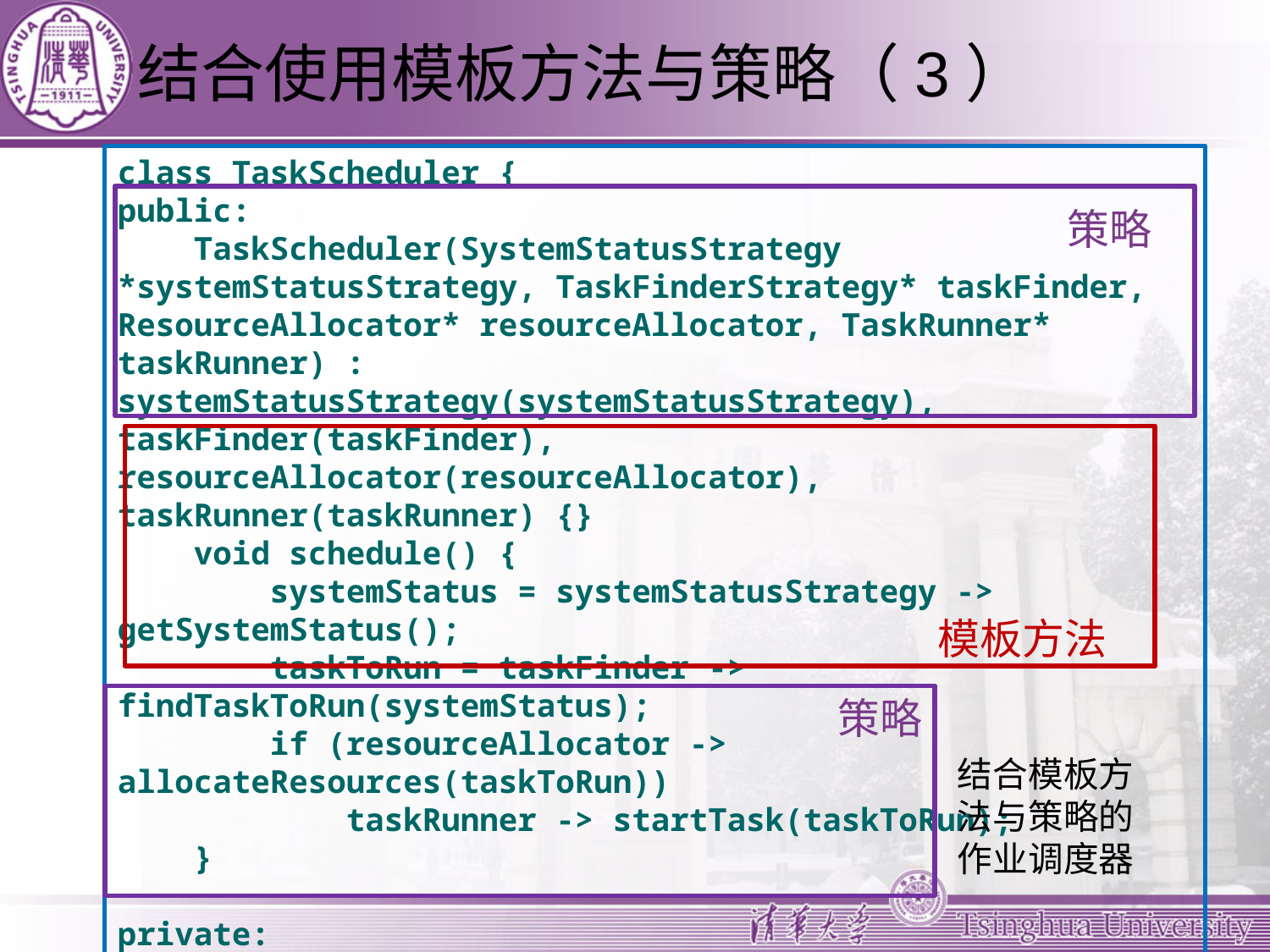

# 结合使用模板方法与策略（3）
class TaskScheduler {
public:
    TaskScheduler(SystemStatusStrategy *systemStatusStrategy, TaskFinderStrategy* taskFinder, ResourceAllocator* resourceAllocator, TaskRunner* taskRunner) : systemStatusStrategy(systemStatusStrategy), taskFinder(taskFinder), resourceAllocator(resourceAllocator), taskRunner(taskRunner) {}
    void schedule() {
        systemStatus = systemStatusStrategy -> getSystemStatus();
        taskToRun = taskFinder -> findTaskToRun(systemStatus);
        if (resourceAllocator -> allocateResources(taskToRun))
            taskRunner -> startTask(taskToRun);
    }

private:
    SystemStatusStrategy *systemStatusStrategy;
    TaskFinderStrategy* taskFinder;
    ResourceAllocator* resourceAllocator;
    TaskRunner* taskRunner
};

策略

模板方法

策略
结合模板方法与策略的作业调度器